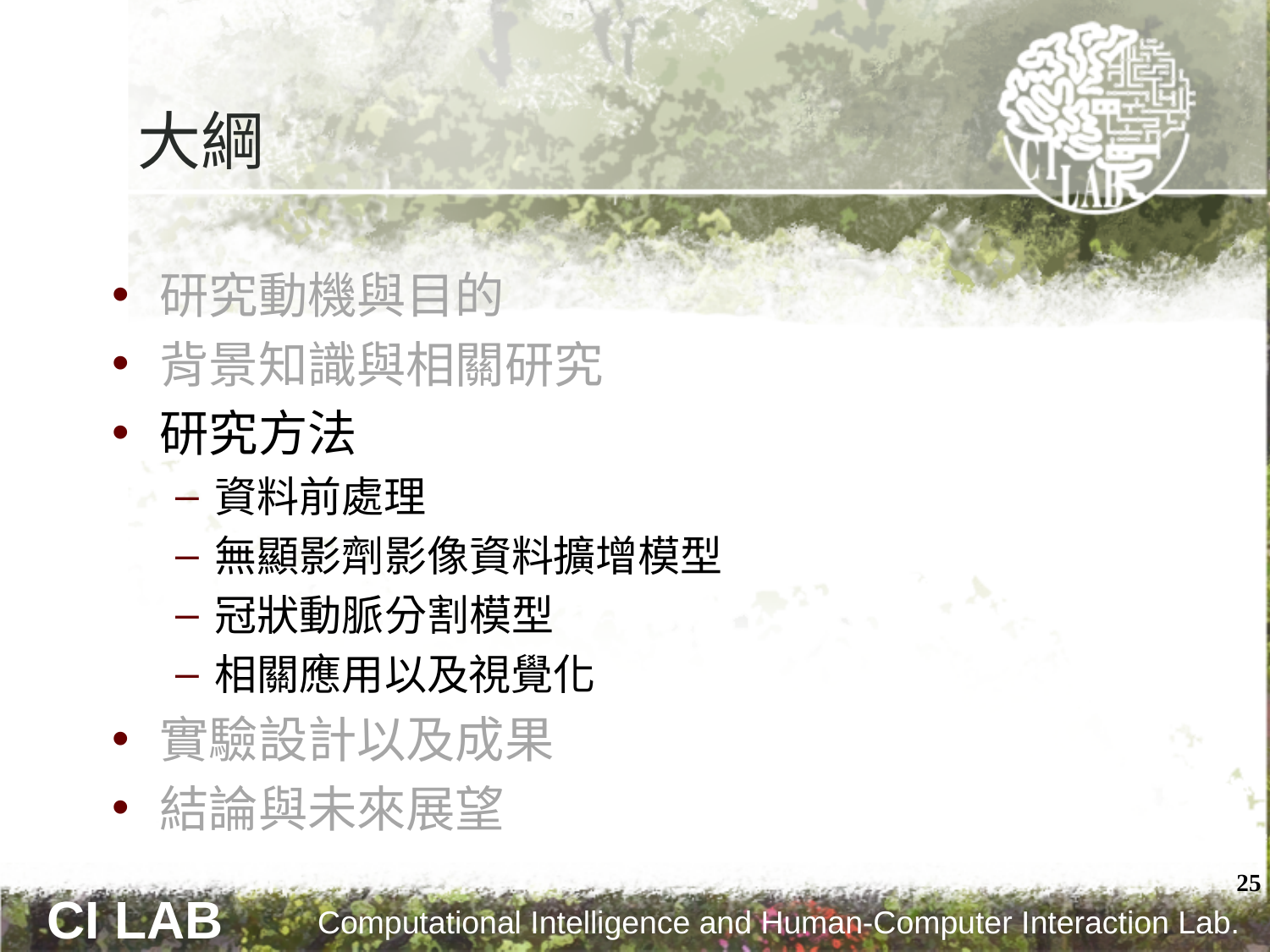

# 大綱
研究動機與目的
背景知識與相關研究
研究方法
資料前處理
無顯影劑影像資料擴增模型
冠狀動脈分割模型
相關應用以及視覺化
實驗設計以及成果
結論與未來展望
25